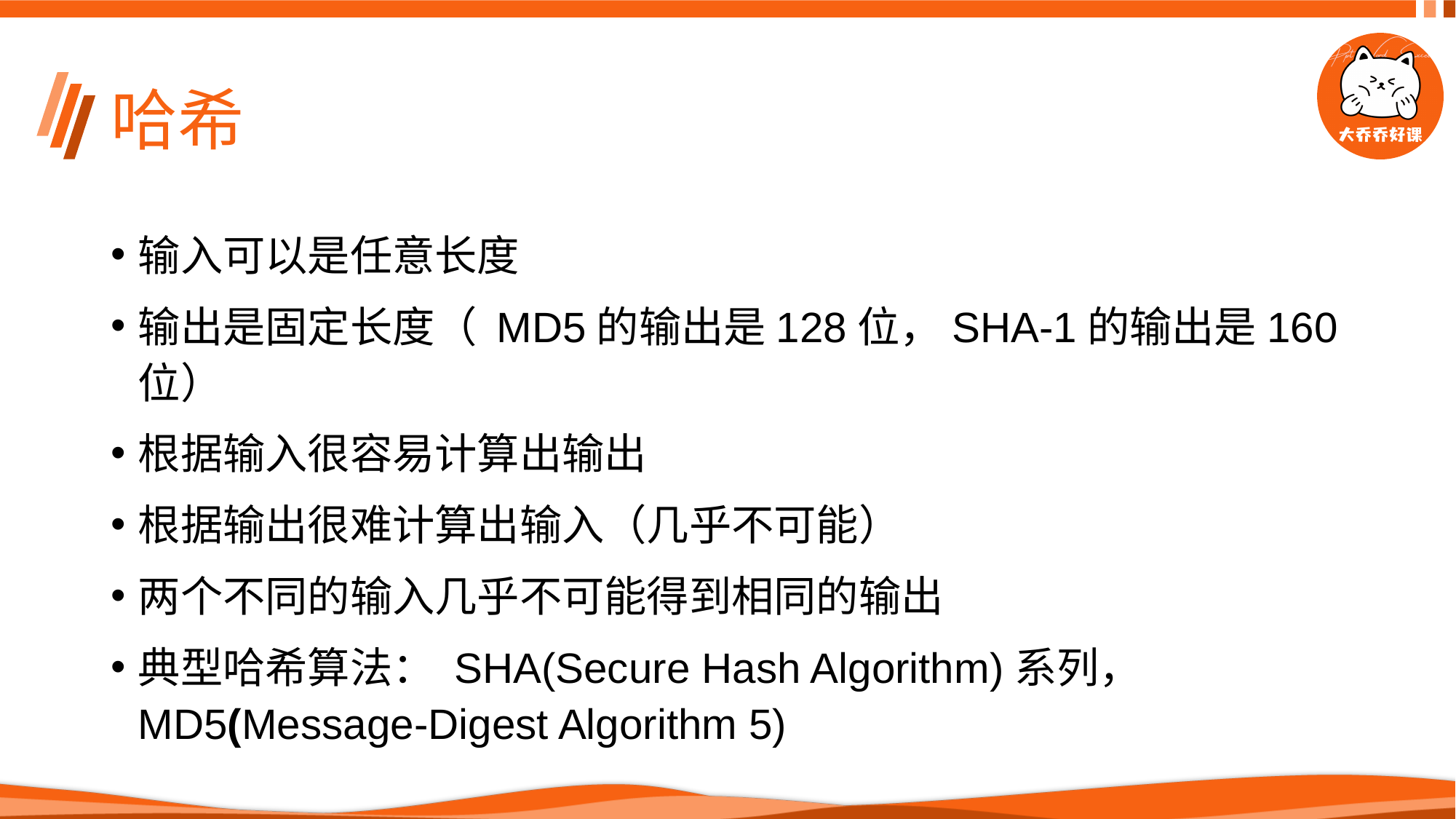

# 哈希
输入可以是任意长度
输出是固定长度（ MD5的输出是128位，SHA-1的输出是160位）
根据输入很容易计算出输出
根据输出很难计算出输入（几乎不可能）
两个不同的输入几乎不可能得到相同的输出
典型哈希算法： SHA(Secure Hash Algorithm)系列， MD5(Message-Digest Algorithm 5)